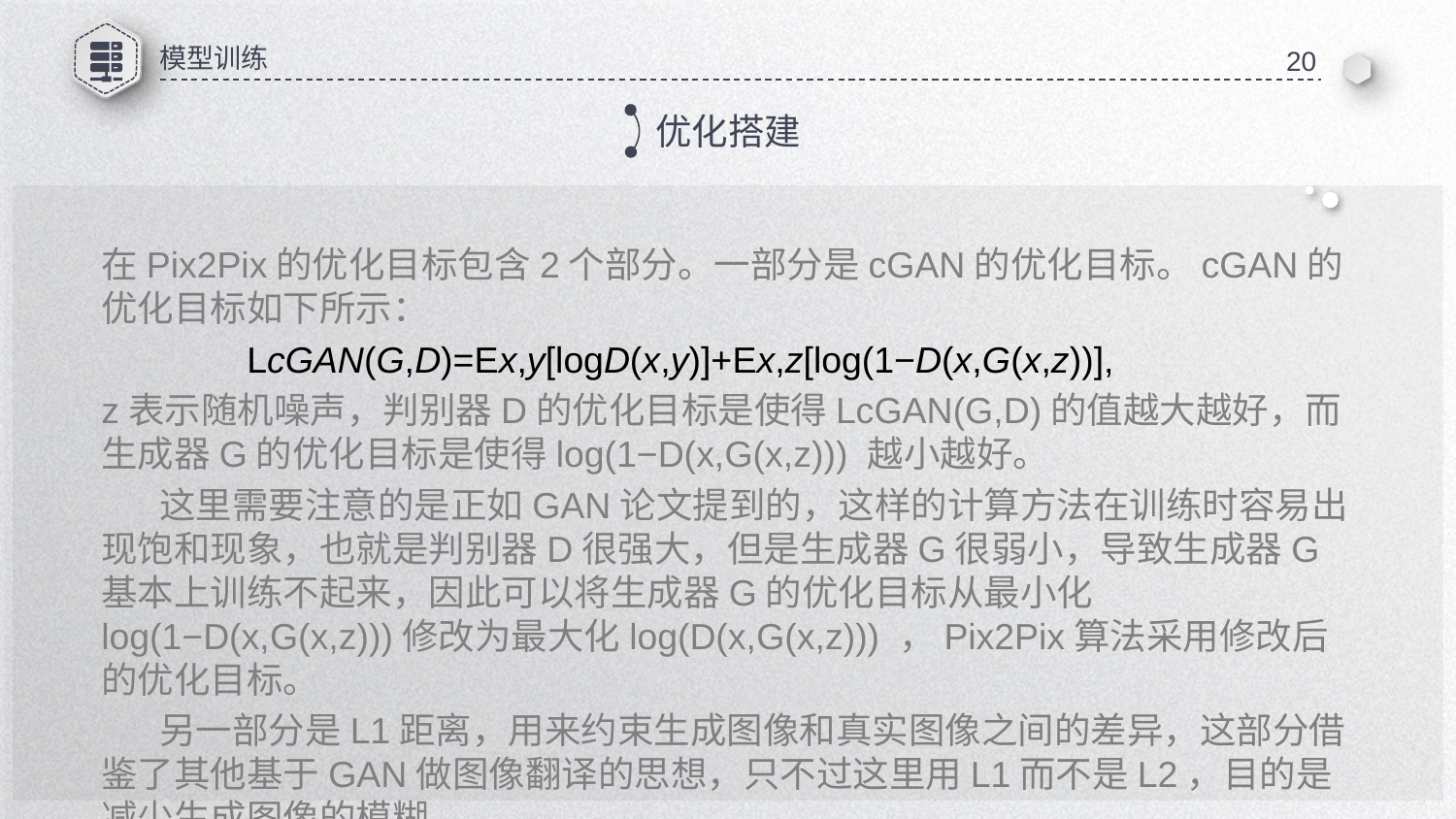

模型训练
20

优化搭建

在Pix2Pix的优化目标包含2个部分。一部分是cGAN的优化目标。cGAN的优化目标如下所示：
	LcGAN​(G,D)=​Ex,y​[logD(x,y)]+Ex,z​[log(1−D(x,G(x,z))],​
z表示随机噪声，判别器D的优化目标是使得LcGAN(G,D)的值越大越好，而生成器G的优化目标是使得log(1−D(x,G(x,z))) 越小越好。
      这里需要注意的是正如GAN论文提到的，这样的计算方法在训练时容易出现饱和现象，也就是判别器D很强大，但是生成器G很弱小，导致生成器G基本上训练不起来，因此可以将生成器G的优化目标从最小化log(1−D(x,G(x,z)))修改为最大化log(D(x,G(x,z))) ，Pix2Pix算法采用修改后的优化目标。
      另一部分是L1距离，用来约束生成图像和真实图像之间的差异，这部分借鉴了其他基于GAN做图像翻译的思想，只不过这里用L1而不是L2，目的是减少生成图像的模糊。